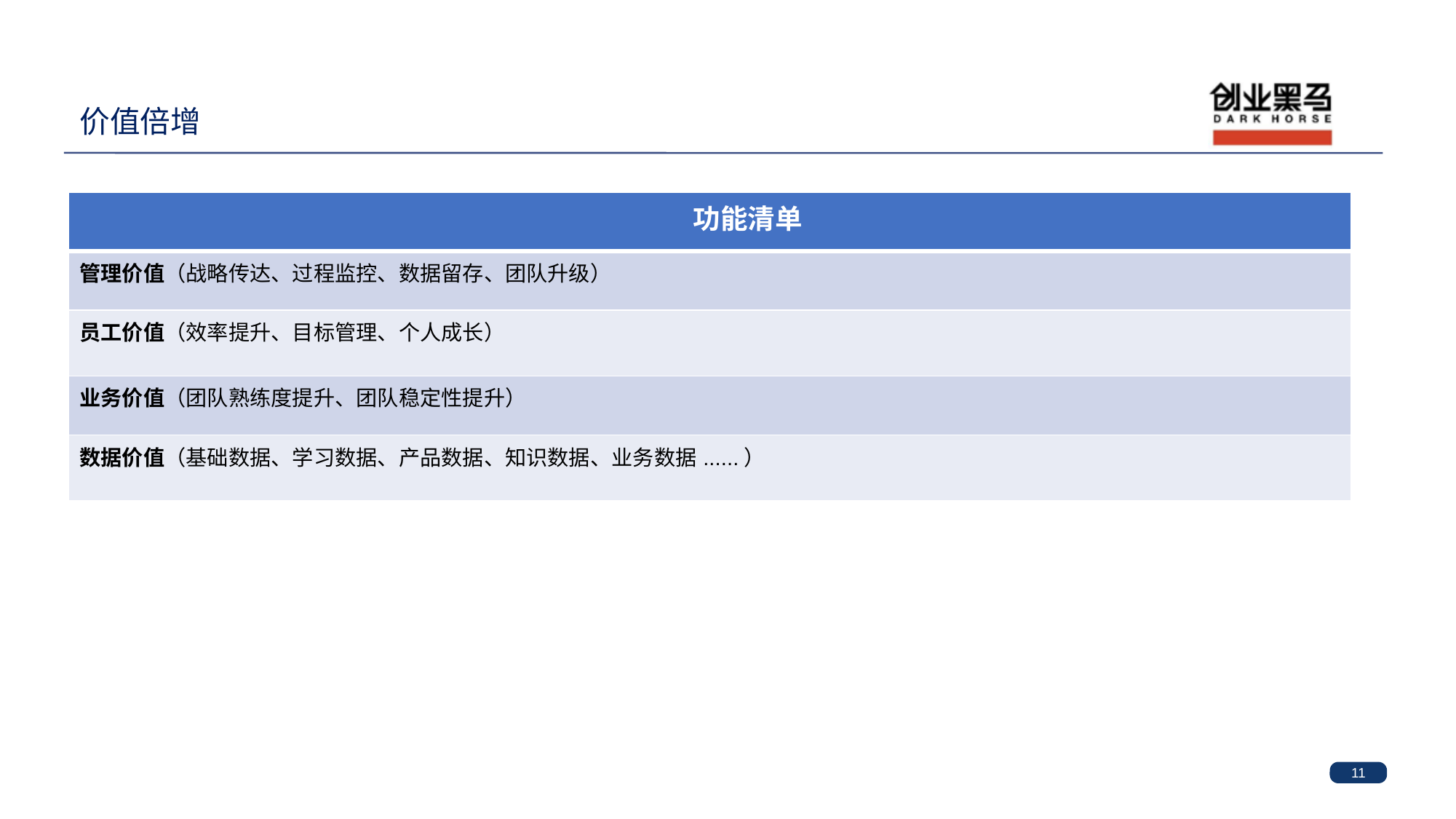

# 价值倍增
| 功能清单 |
| --- |
| 管理价值（战略传达、过程监控、数据留存、团队升级） |
| 员工价值（效率提升、目标管理、个人成长） |
| 业务价值（团队熟练度提升、团队稳定性提升） |
| 数据价值（基础数据、学习数据、产品数据、知识数据、业务数据......） |